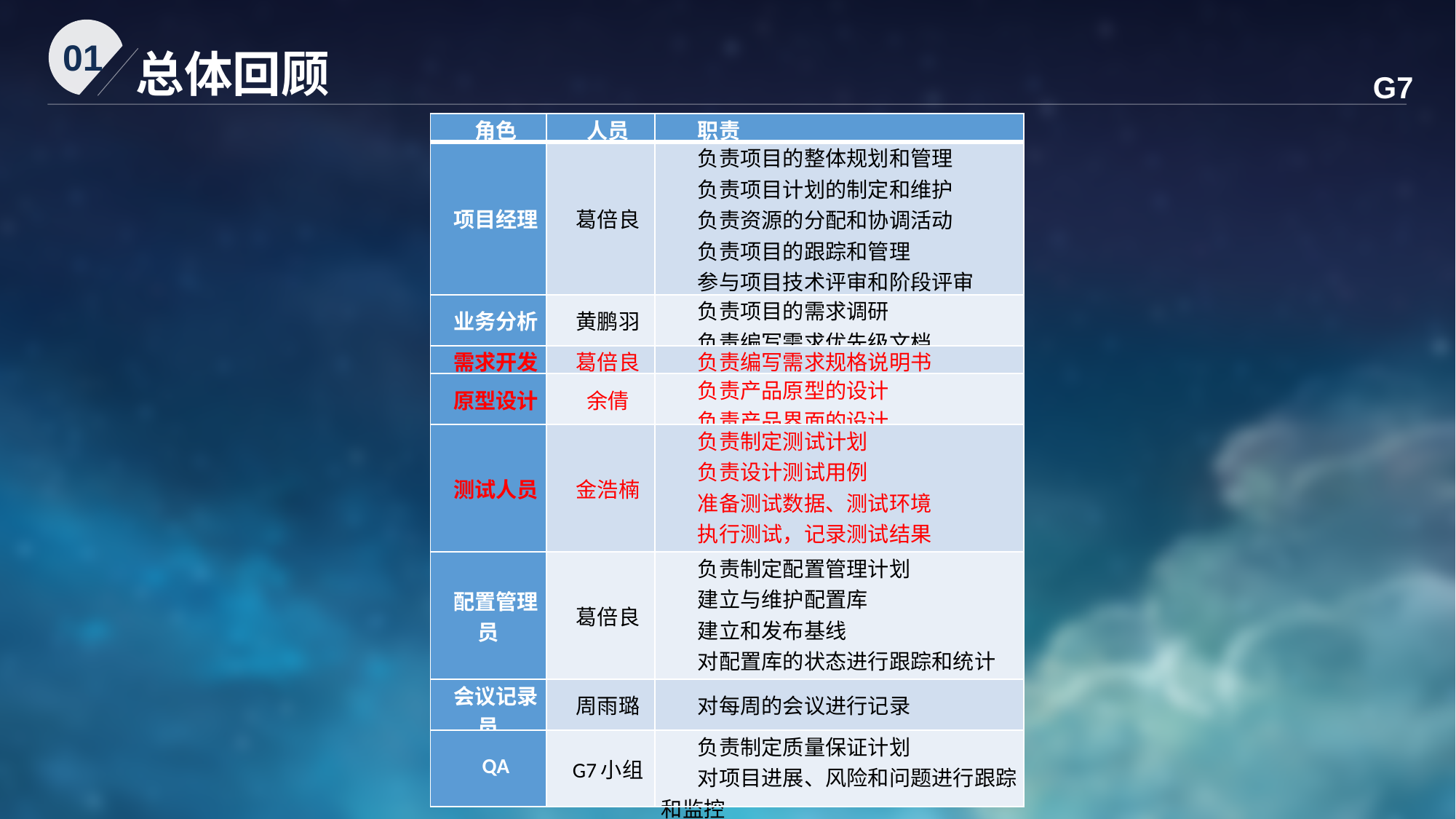

01
总体回顾
G7
| 角色 | 人员 | 职责 |
| --- | --- | --- |
| 项目经理 | 葛倍良 | 负责项目的整体规划和管理 负责项目计划的制定和维护 负责资源的分配和协调活动 负责项目的跟踪和管理 参与项目技术评审和阶段评审 对项目工作产品的最终质量负责 |
| 业务分析 | 黄鹏羽 | 负责项目的需求调研 负责编写需求优先级文档 |
| 需求开发 | 葛倍良 | 负责编写需求规格说明书 |
| 原型设计 | 余倩 | 负责产品原型的设计 负责产品界面的设计 |
| 测试人员 | 金浩楠 | 负责制定测试计划 负责设计测试用例 准备测试数据、测试环境 执行测试，记录测试结果 编写测试总结报告 |
| 配置管理员 | 葛倍良 | 负责制定配置管理计划 建立与维护配置库 建立和发布基线 对配置库的状态进行跟踪和统计 负责配置变更的跟踪 |
| 会议记录员 | 周雨璐 | 对每周的会议进行记录 |
| QA | G7小组 | 负责制定质量保证计划 对项目进展、风险和问题进行跟踪和监控 |